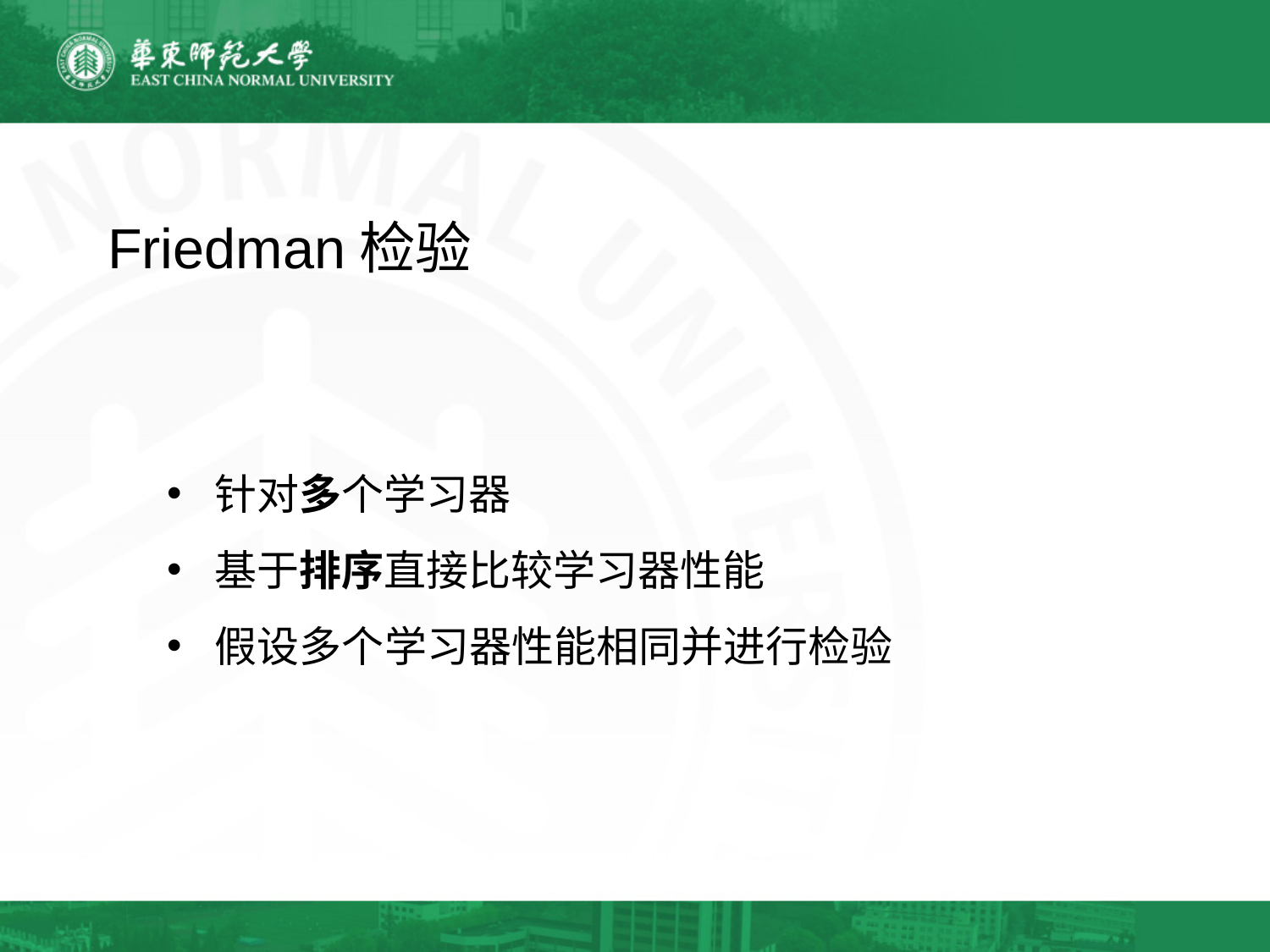

Friedman检验
针对多个学习器
基于排序直接比较学习器性能
假设多个学习器性能相同并进行检验